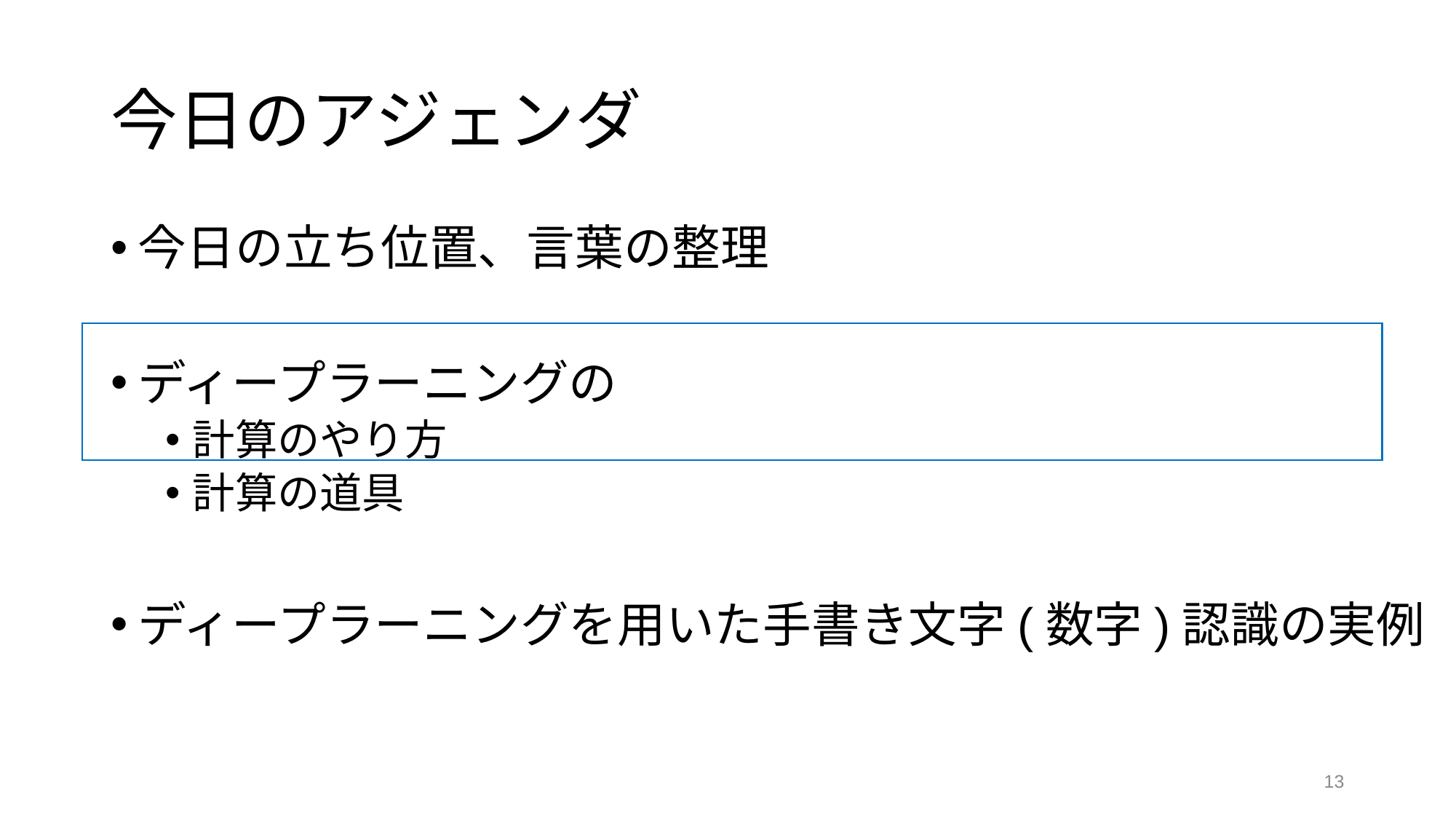

# 今日のアジェンダ
今日の立ち位置、言葉の整理

ディープラーニングの
計算のやり方
計算の道具

ディープラーニングを用いた手書き文字(数字)認識の実例

13